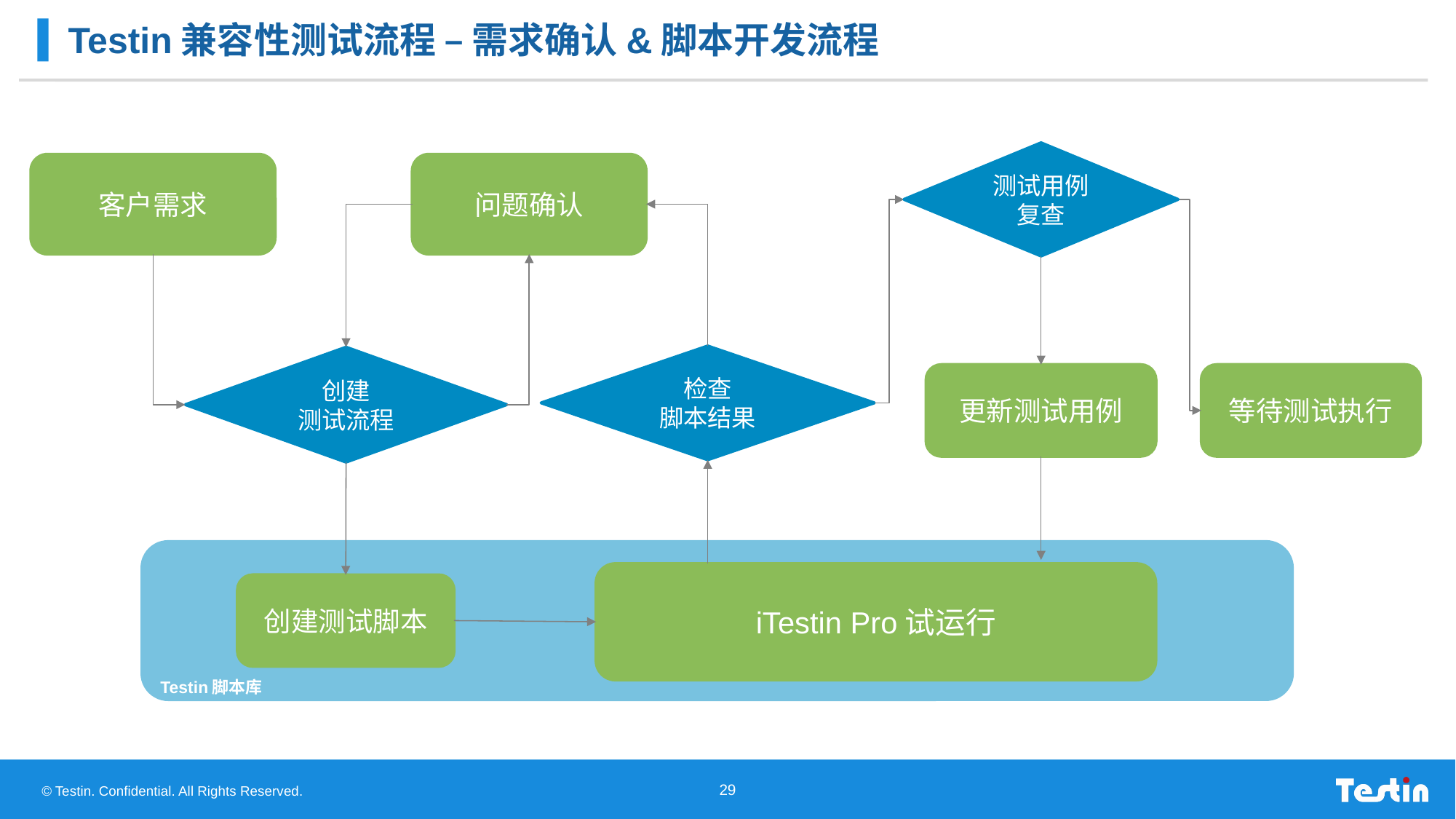

# Testin兼容性测试流程 – 需求确认&脚本开发流程
测试用例复查
问题确认
客户需求
检查
脚本结果
创建
测试流程
等待测试执行
更新测试用例

Testin脚本库
iTestin Pro试运行
创建测试脚本
29
© Testin. Confidential. All Rights Reserved.